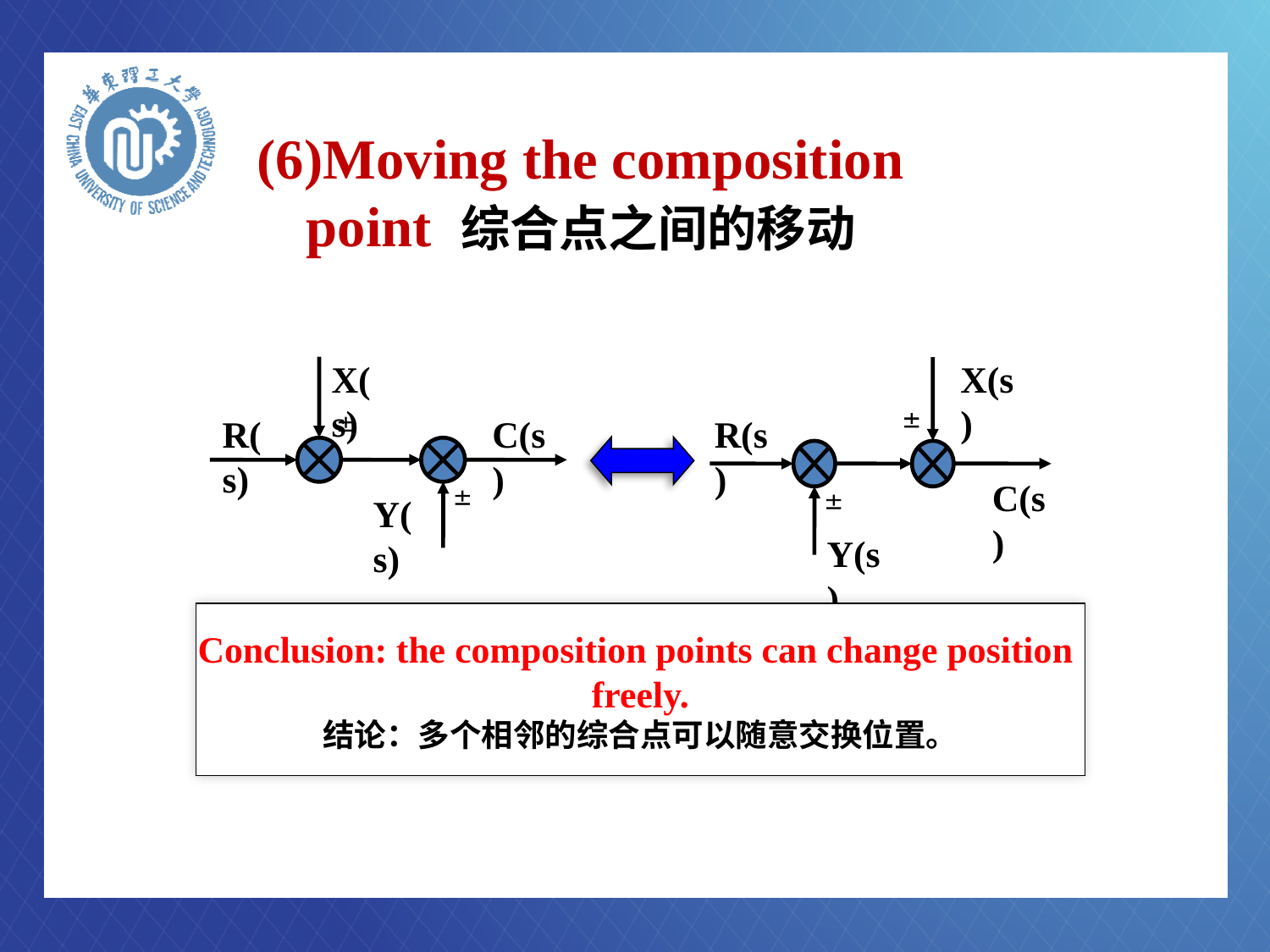

# (6)Moving the composition point 综合点之间的移动
X(s)

±
R(s)
C(s)

±

Y(s)
X(s)

±
R(s)

C(s)
±

Y(s)

Conclusion: the composition points can change position
freely.
结论：多个相邻的综合点可以随意交换位置。